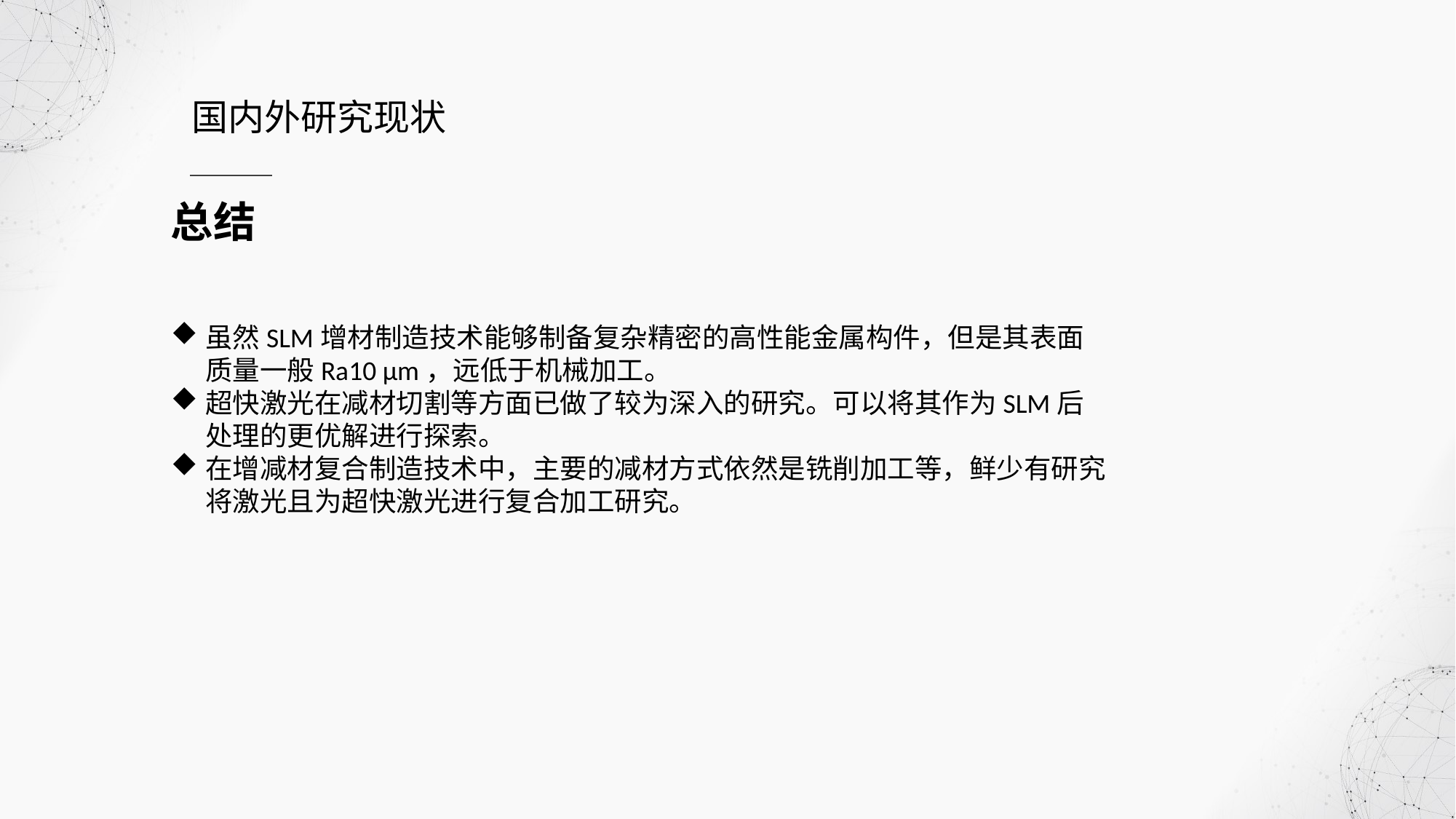

国内外研究现状
总结
虽然SLM增材制造技术能够制备复杂精密的高性能金属构件，但是其表面质量一般Ra10 μm，远低于机械加工。
超快激光在减材切割等方面已做了较为深入的研究。可以将其作为SLM后处理的更优解进行探索。
在增减材复合制造技术中，主要的减材方式依然是铣削加工等，鲜少有研究将激光且为超快激光进行复合加工研究。